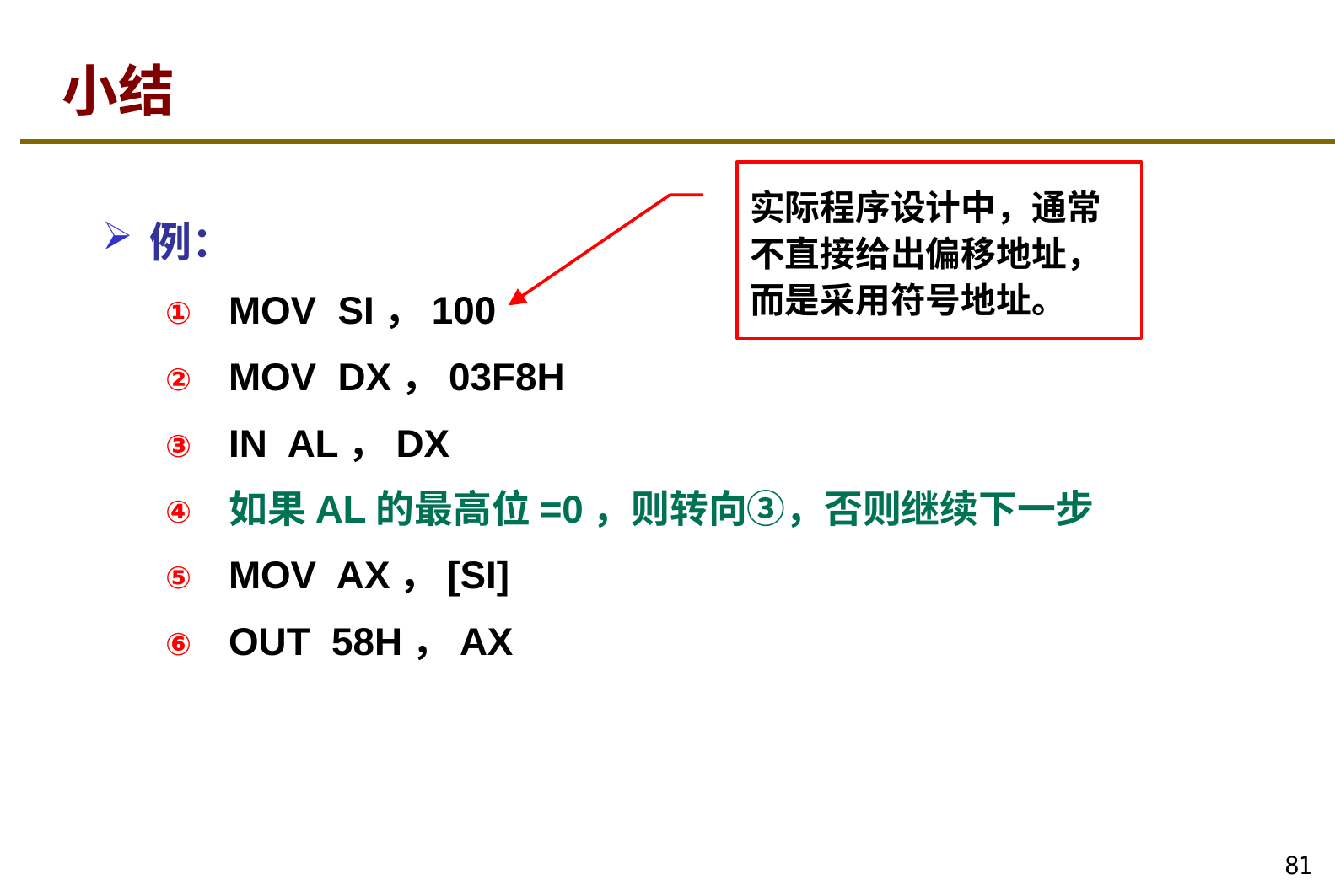

# 小结
实际程序设计中，通常不直接给出偏移地址，而是采用符号地址。
例：
MOV  SI，100
MOV  DX，03F8H
IN  AL，DX
如果AL的最高位=0，则转向③，否则继续下一步
MOV  AX，[SI]
OUT  58H，AX
81